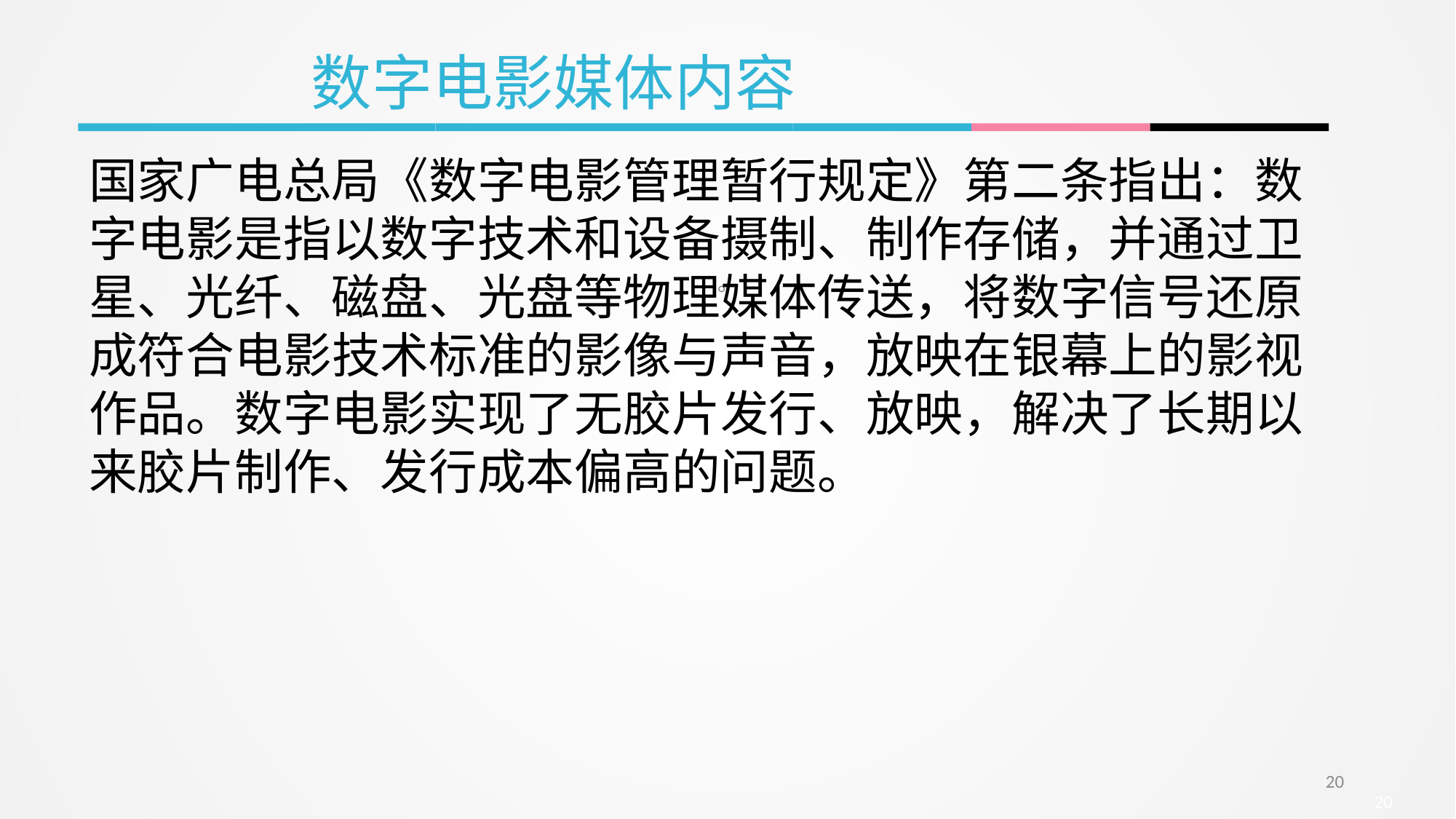

数字电影媒体内容

国家广电总局《数字电影管理暂行规定》第二条指出：数字电影是指以数字技术和设备摄制、制作存储，并通过卫星、光纤、磁盘、光盘等物理媒体传送，将数字信号还原成符合电影技术标准的影像与声音，放映在银幕上的影视作品。数字电影实现了无胶片发行、放映，解决了长期以来胶片制作、发行成本偏高的问题。
。

20
20